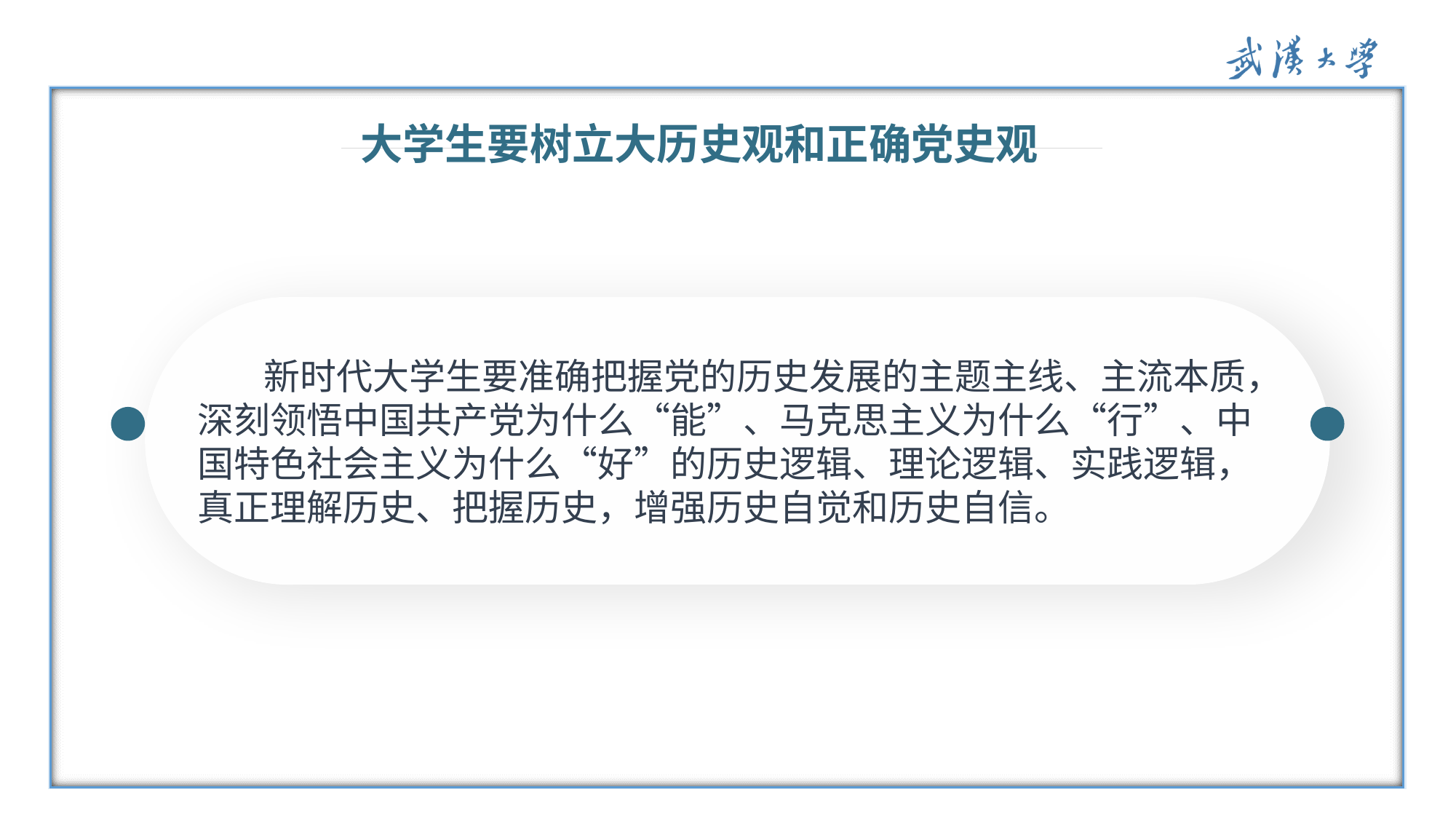

大学生要树立大历史观和正确党史观
       新时代大学生要准确把握党的历史发展的主题主线、主流本质，深刻领悟中国共产党为什么“能”、马克思主义为什么“行”、中国特色社会主义为什么“好”的历史逻辑、理论逻辑、实践逻辑，真正理解历史、把握历史，增强历史自觉和历史自信。